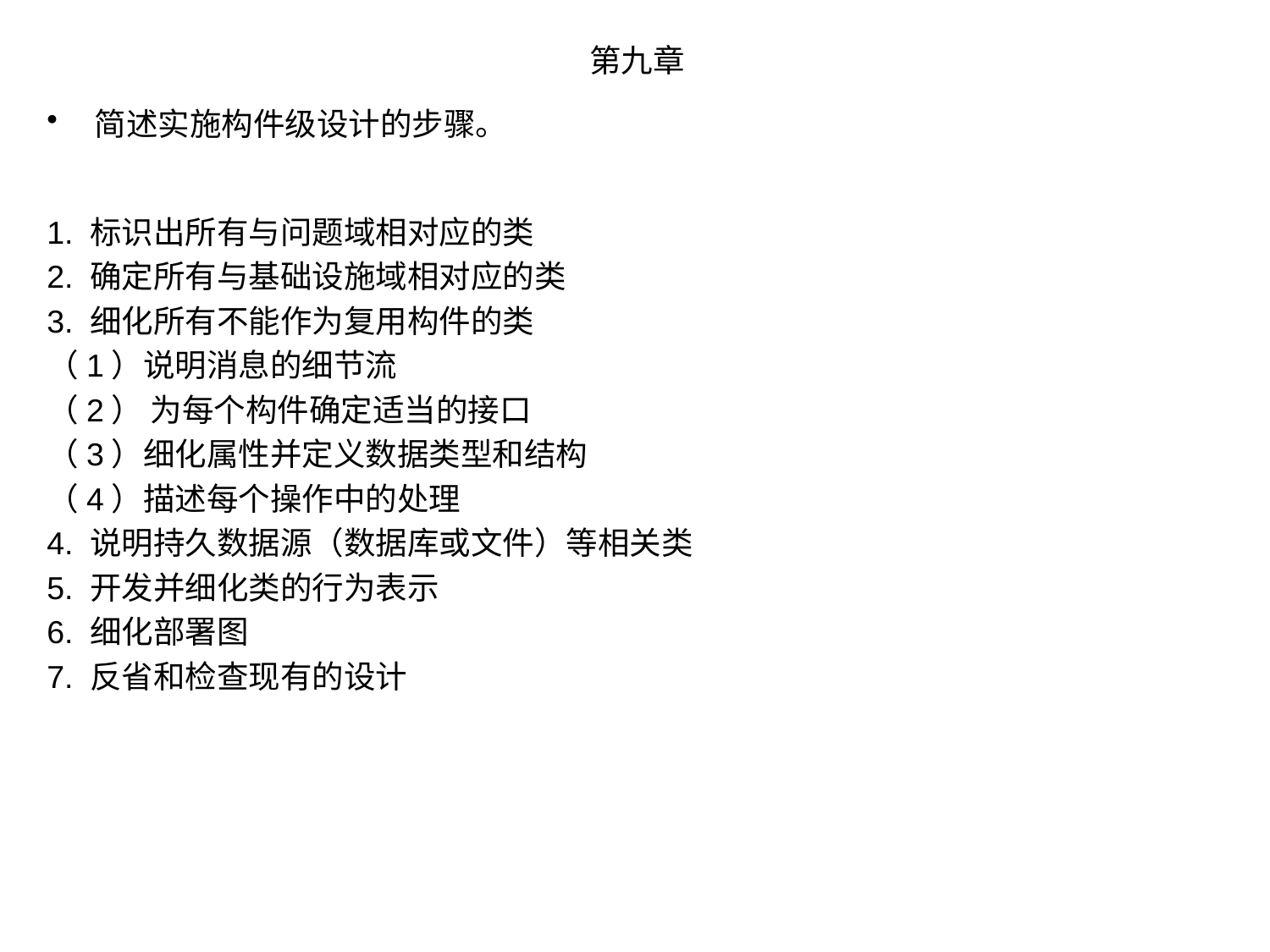

第九章
简述实施构件级设计的步骤。

1. 标识出所有与问题域相对应的类
2. 确定所有与基础设施域相对应的类
3. 细化所有不能作为复用构件的类
（1）说明消息的细节流
（2） 为每个构件确定适当的接口
（3）细化属性并定义数据类型和结构
（4）描述每个操作中的处理
4. 说明持久数据源（数据库或文件）等相关类
5. 开发并细化类的行为表示
6. 细化部署图
7. 反省和检查现有的设计